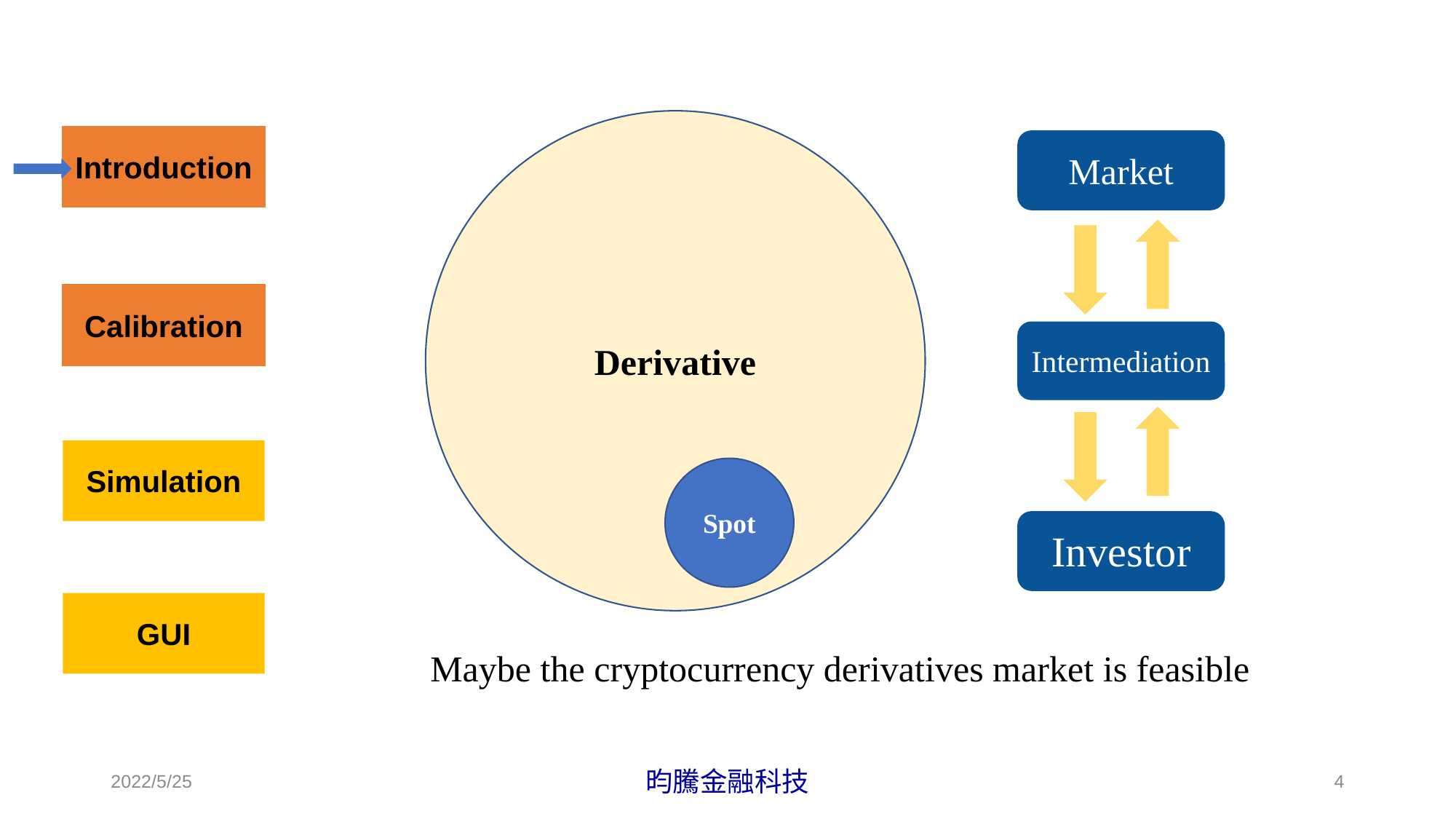

Derivative
Market

Intermediation

Investor

Spot
Maybe the cryptocurrency derivatives market is feasible
2022/5/25
昀騰金融科技
4